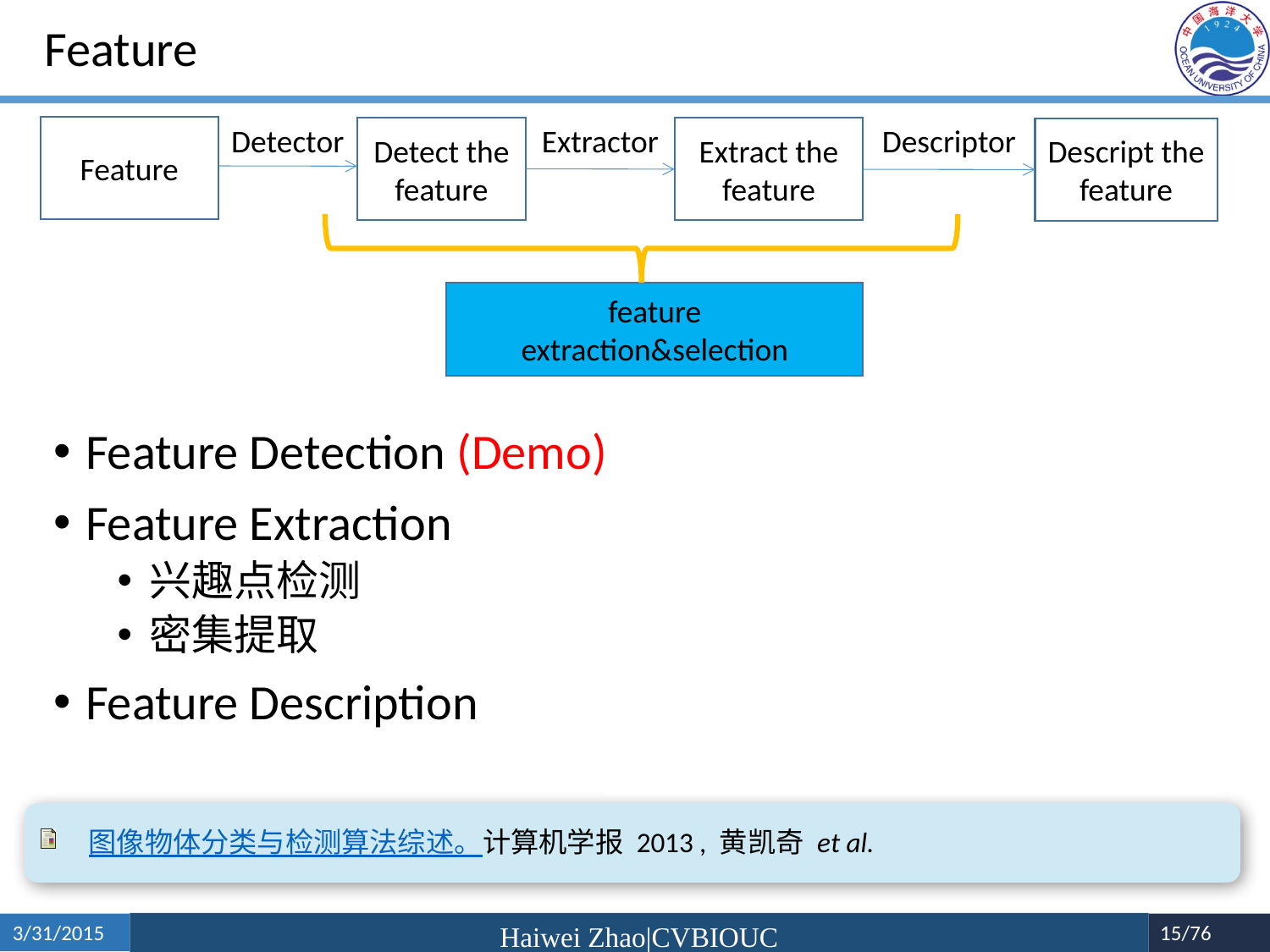

# Feature
Detector
Extractor
Descriptor
Feature

Feature Detection (Demo)
Feature Extraction
兴趣点检测
密集提取
Feature Description

Detect the feature
Extract the feature
Descript the feature
feature
extraction&selection
图像物体分类与检测算法综述。计算机学报 2013 , 黄凯奇 et al.